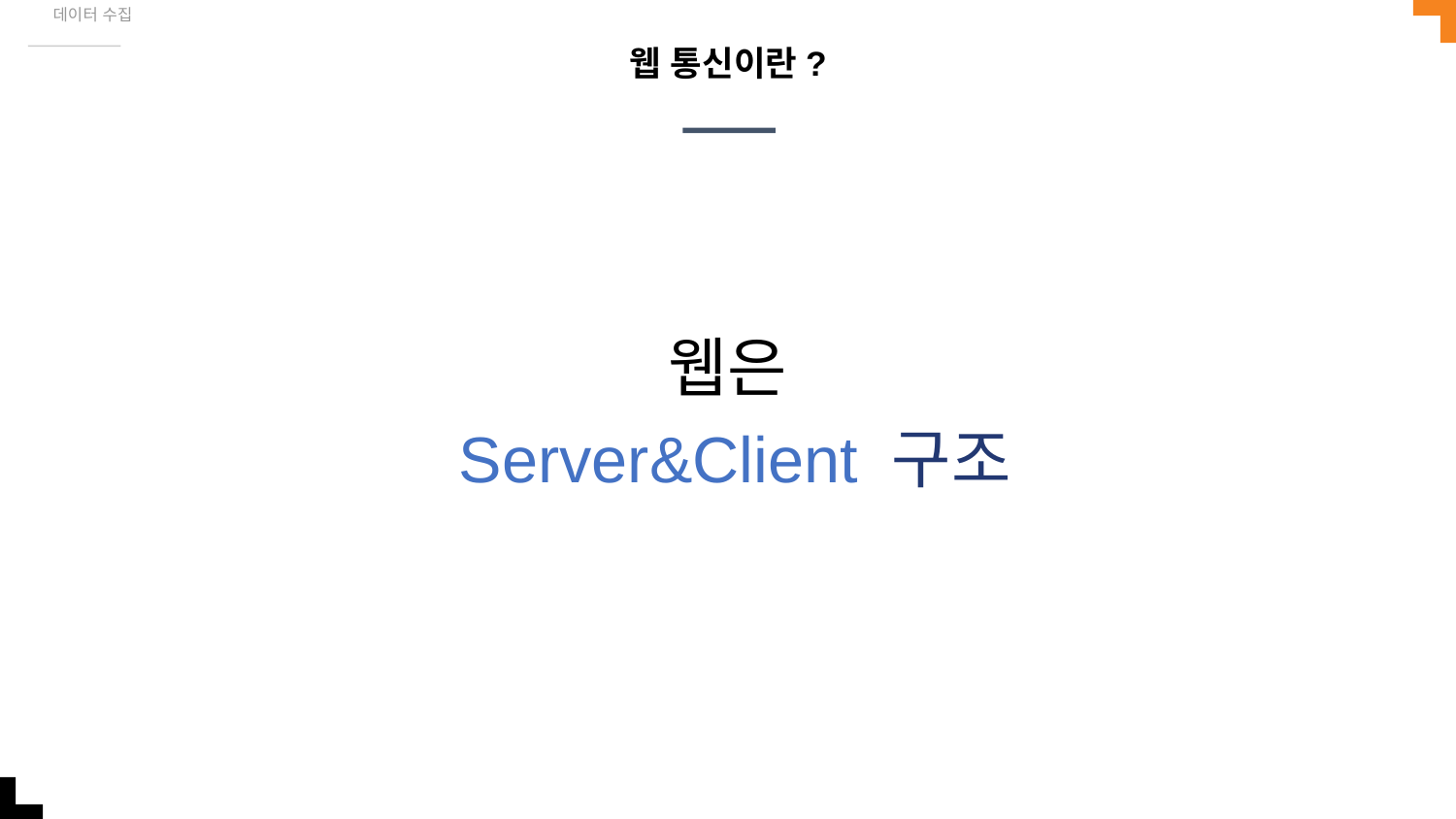

데이터 수집
# 웹 통신이란?
웹은
Server&Client 구조
유식한 말로??
유식한 말로??
유식한 말로??